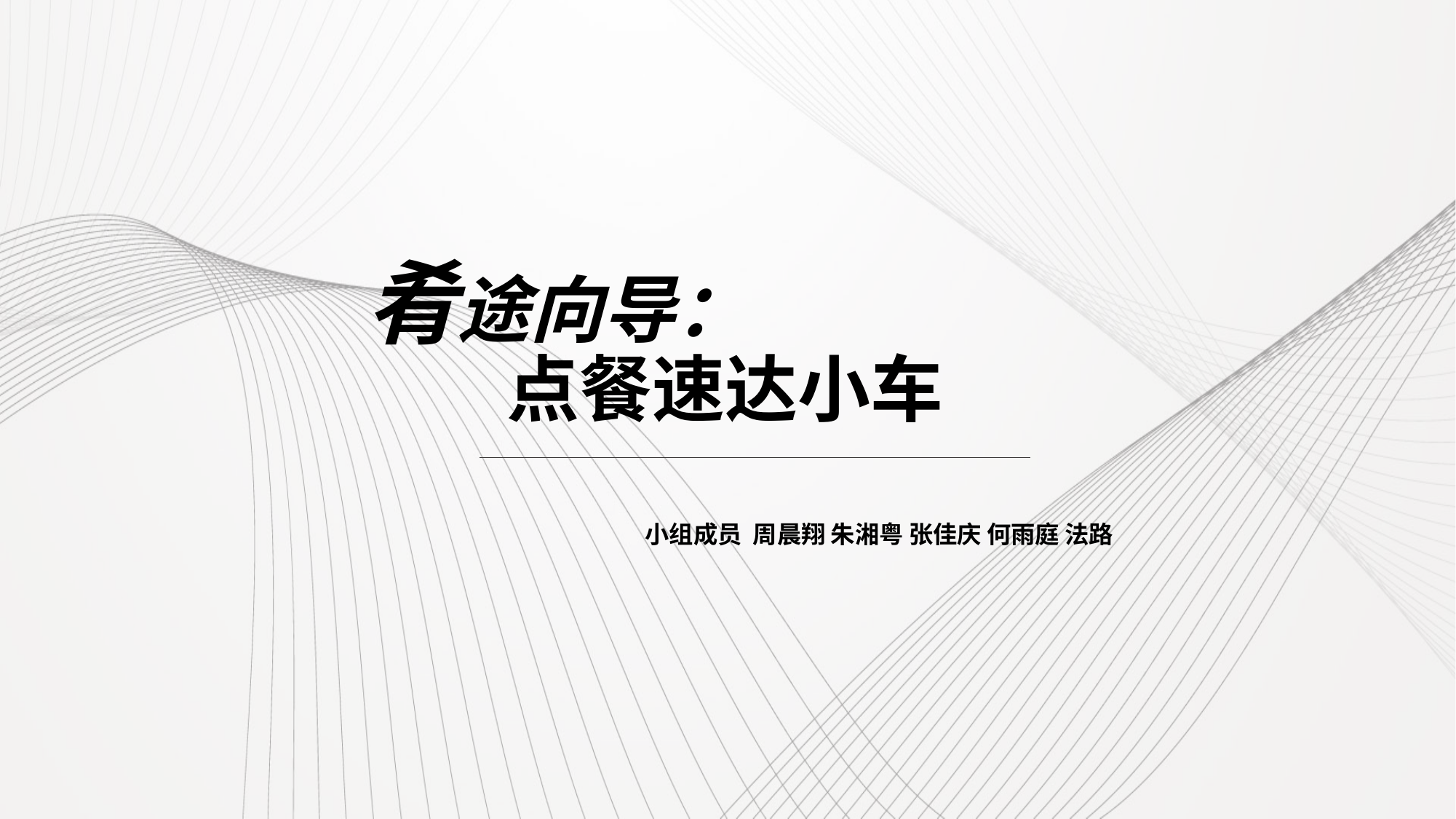

肴途向导：
点餐速达小车

  小组成员  周晨翔 朱湘粤 张佳庆 何雨庭 法路